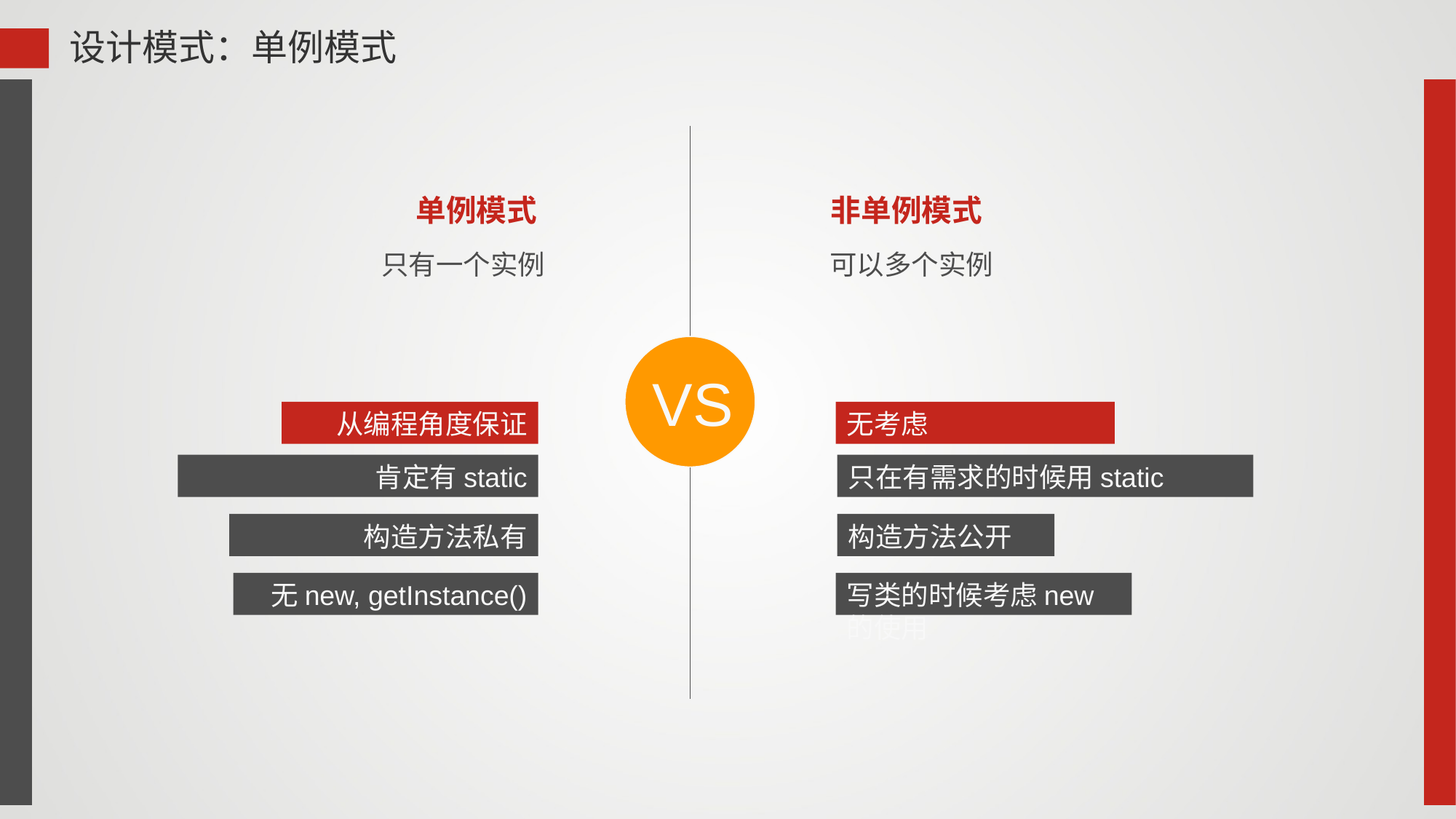

设计模式：单例模式

单例模式
非单例模式
只有一个实例
可以多个实例

VS
从编程角度保证
无考虑

肯定有static
只在有需求的时候用static

构造方法私有
构造方法公开

无new, getInstance()
写类的时候考虑new的使用